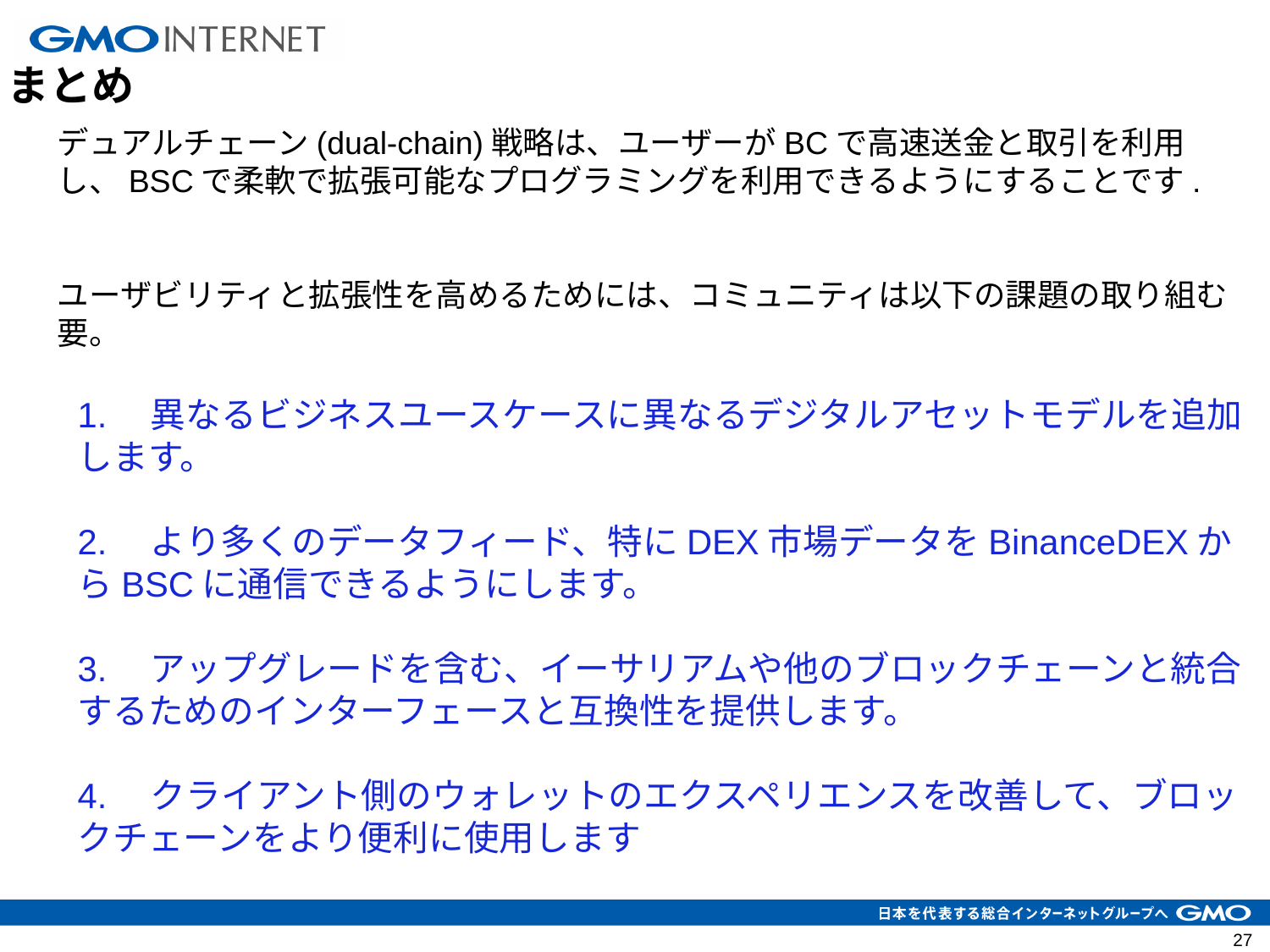

まとめ
デュアルチェーン(dual-chain)戦略は、ユーザーがBCで高速送金と取引を利用し、BSCで柔軟で拡張可能なプログラミングを利用できるようにすることです.

ユーザビリティと拡張性を高めるためには、コミュニティは以下の課題の取り組む要。

1.　異なるビジネスユースケースに異なるデジタルアセットモデルを追加します。

2.　より多くのデータフィード、特にDEX市場データをBinanceDEXからBSCに通信できるようにします。

3.　アップグレードを含む、イーサリアムや他のブロックチェーンと統合するためのインターフェースと互換性を提供します。

4.　クライアント側のウォレットのエクスペリエンスを改善して、ブロックチェーンをより便利に使用します